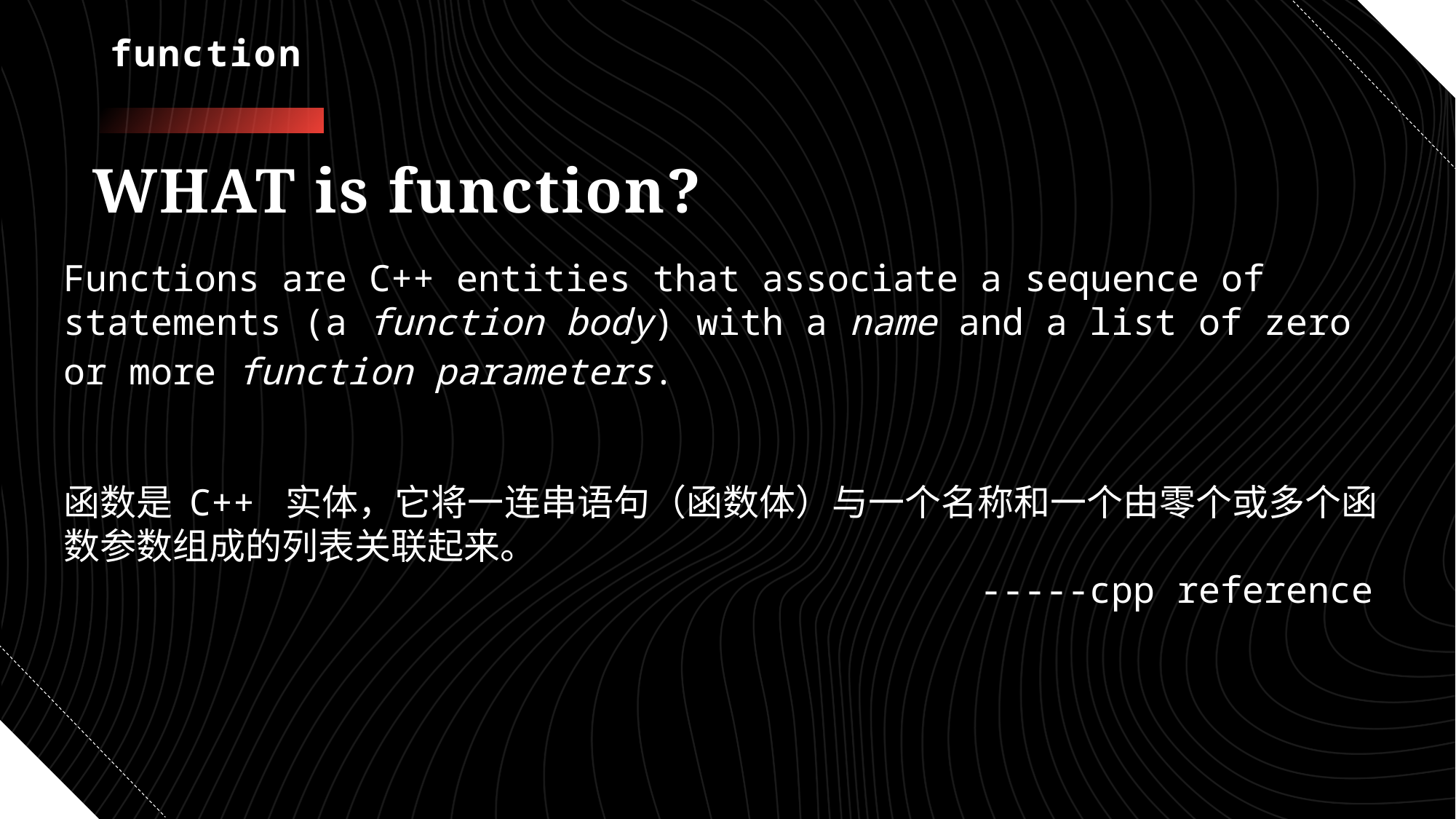

# function
WHAT is function?
Functions are C++ entities that associate a sequence of statements (a function body) with a name and a list of zero or more function parameters.

函数是 C++ 实体，它将一连串语句（函数体）与一个名称和一个由零个或多个函数参数组成的列表关联起来。
								  -----cpp reference